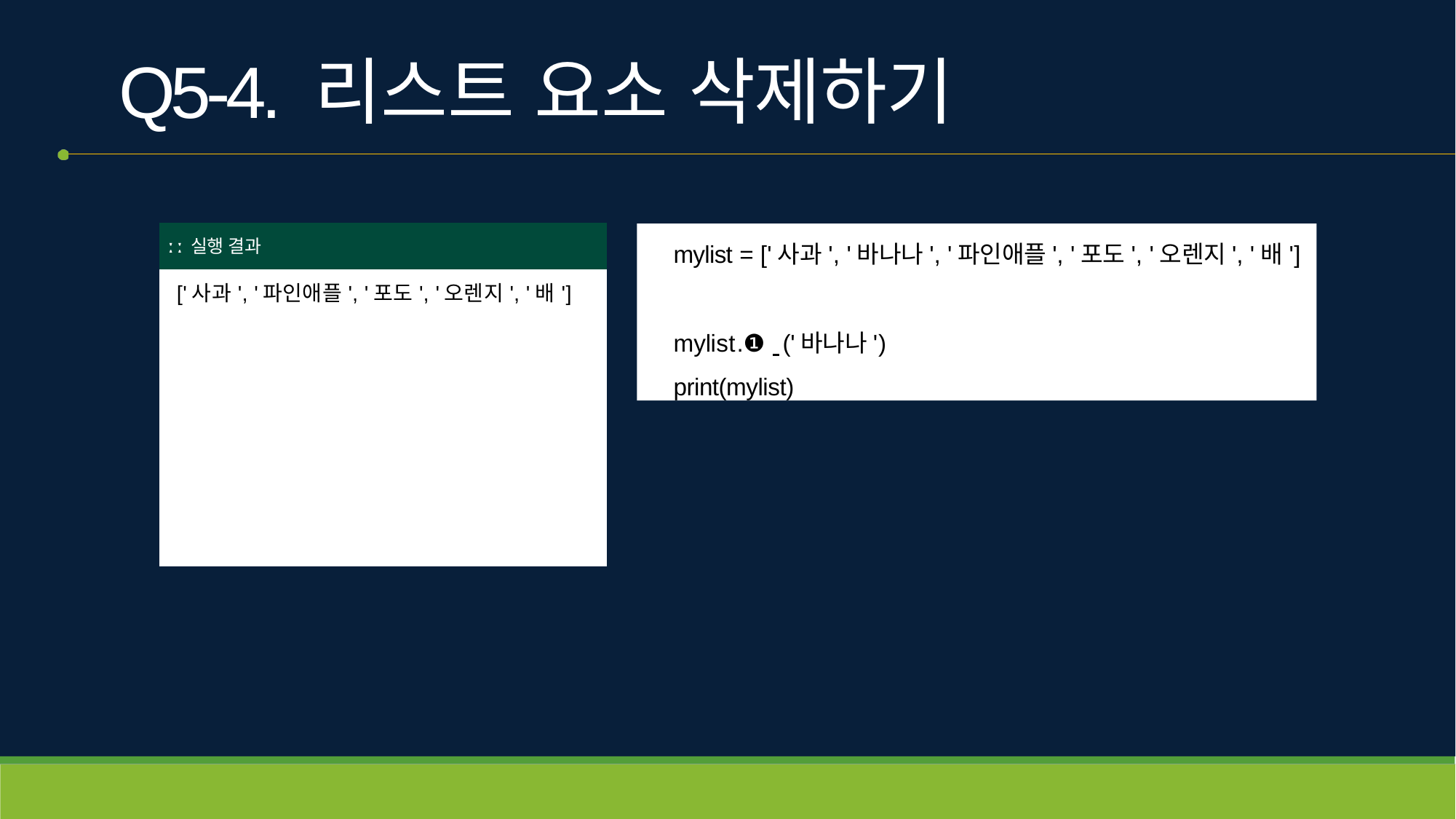

# Q5-4. 리스트 요소 삭제하기

| ː ː 실행 결과 |
| --- |
| ['사과', '파인애플', '포도', '오렌지', '배'] |
mylist = ['사과', '바나나', '파인애플', '포도', '오렌지', '배']

mylist.❶ 	('바나나')  print(mylist)